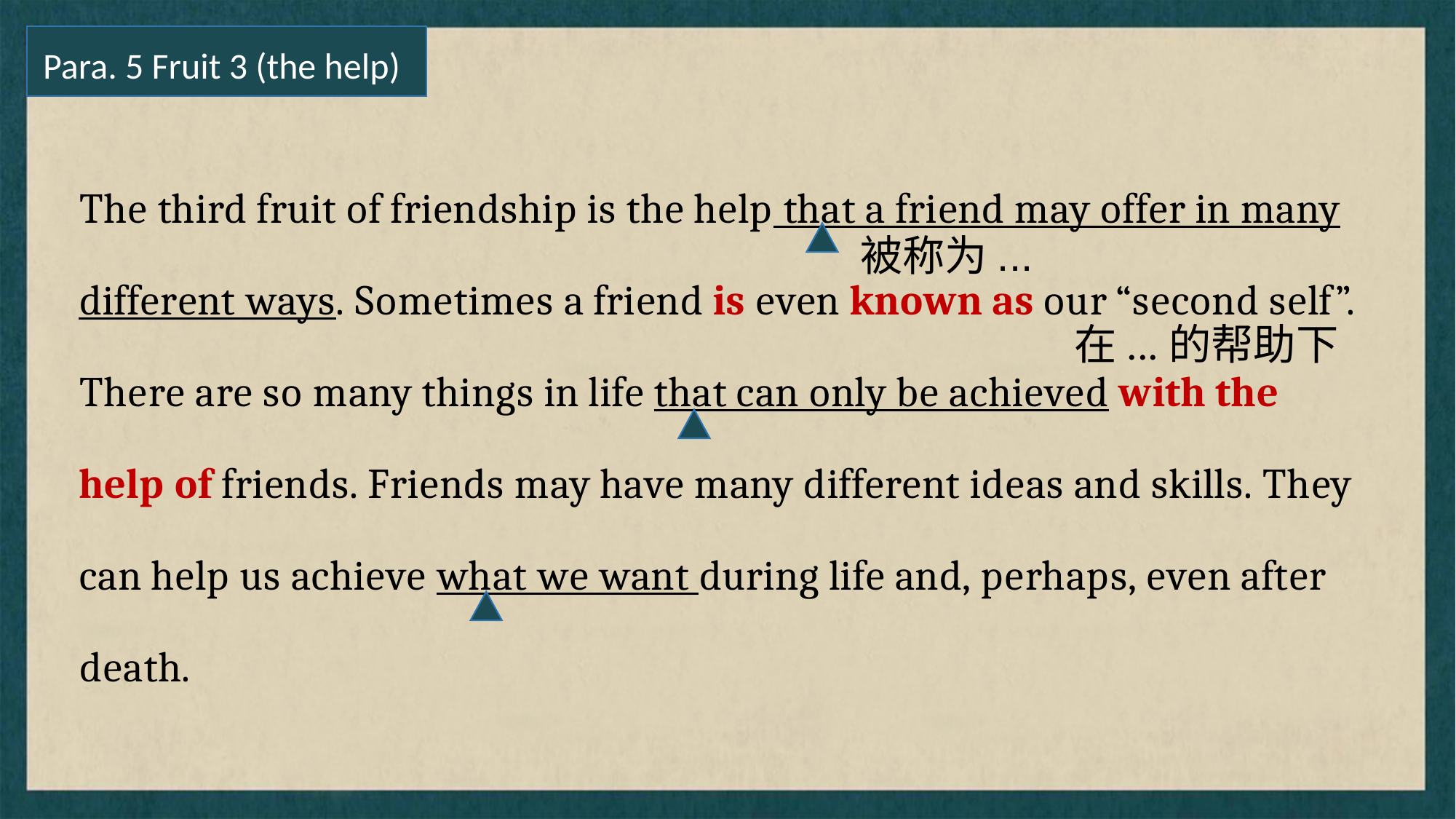

Para. 5 Fruit 3 (the help)
The third fruit of friendship is the help that a friend may offer in many different ways. Sometimes a friend is even known as our “second self”. There are so many things in life that can only be achieved with the help of friends. Friends may have many different ideas and skills. They can help us achieve what we want during life and, perhaps, even after death.

被称为...
在...的帮助下